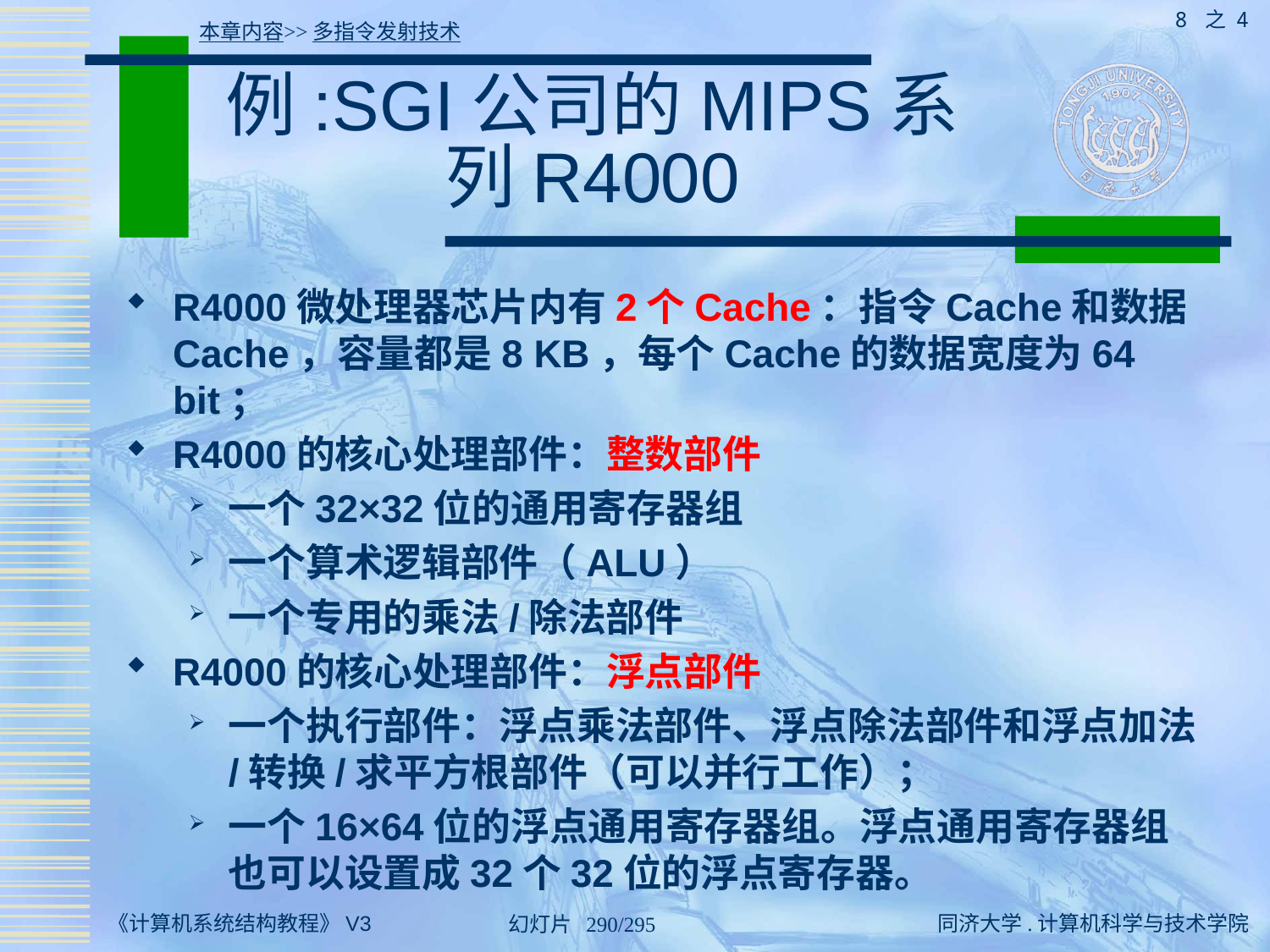

8 之 4
本章内容>>多指令发射技术
# 例:SGI公司的MIPS系列R4000
R4000微处理器芯片内有2个Cache：指令Cache和数据Cache，容量都是8 KB，每个Cache的数据宽度为64 bit；
R4000的核心处理部件：整数部件
一个32×32位的通用寄存器组
一个算术逻辑部件（ALU）
一个专用的乘法/除法部件
R4000的核心处理部件：浮点部件
一个执行部件：浮点乘法部件、浮点除法部件和浮点加法/转换/求平方根部件（可以并行工作）；
一个16×64位的浮点通用寄存器组。浮点通用寄存器组也可以设置成32个32位的浮点寄存器。